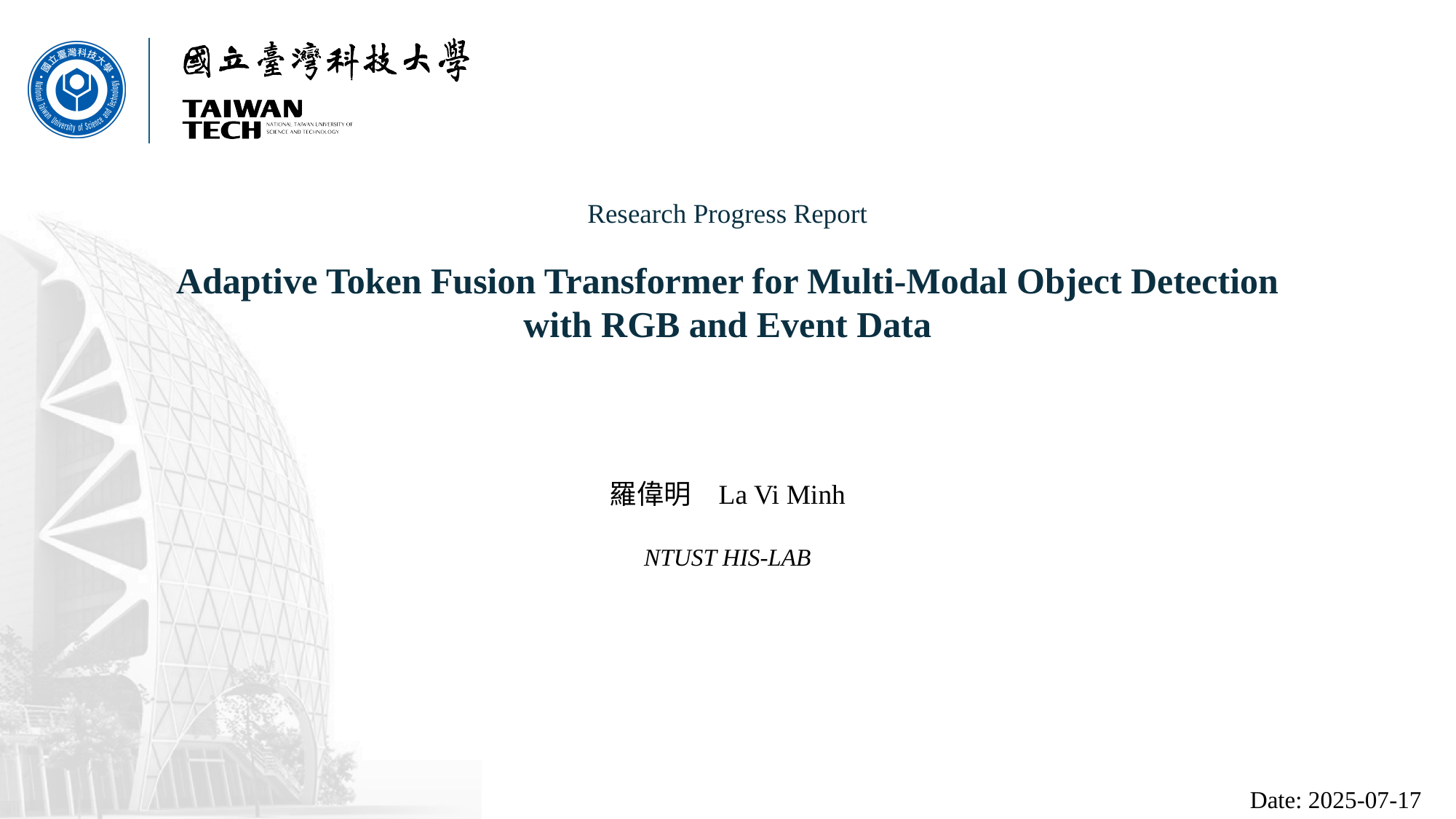

# Research Progress Report Adaptive Token Fusion Transformer for Multi-Modal Object Detection with RGB and Event Data
羅偉明	La Vi Minh

NTUST HIS-LAB

Date: 2025-07-17